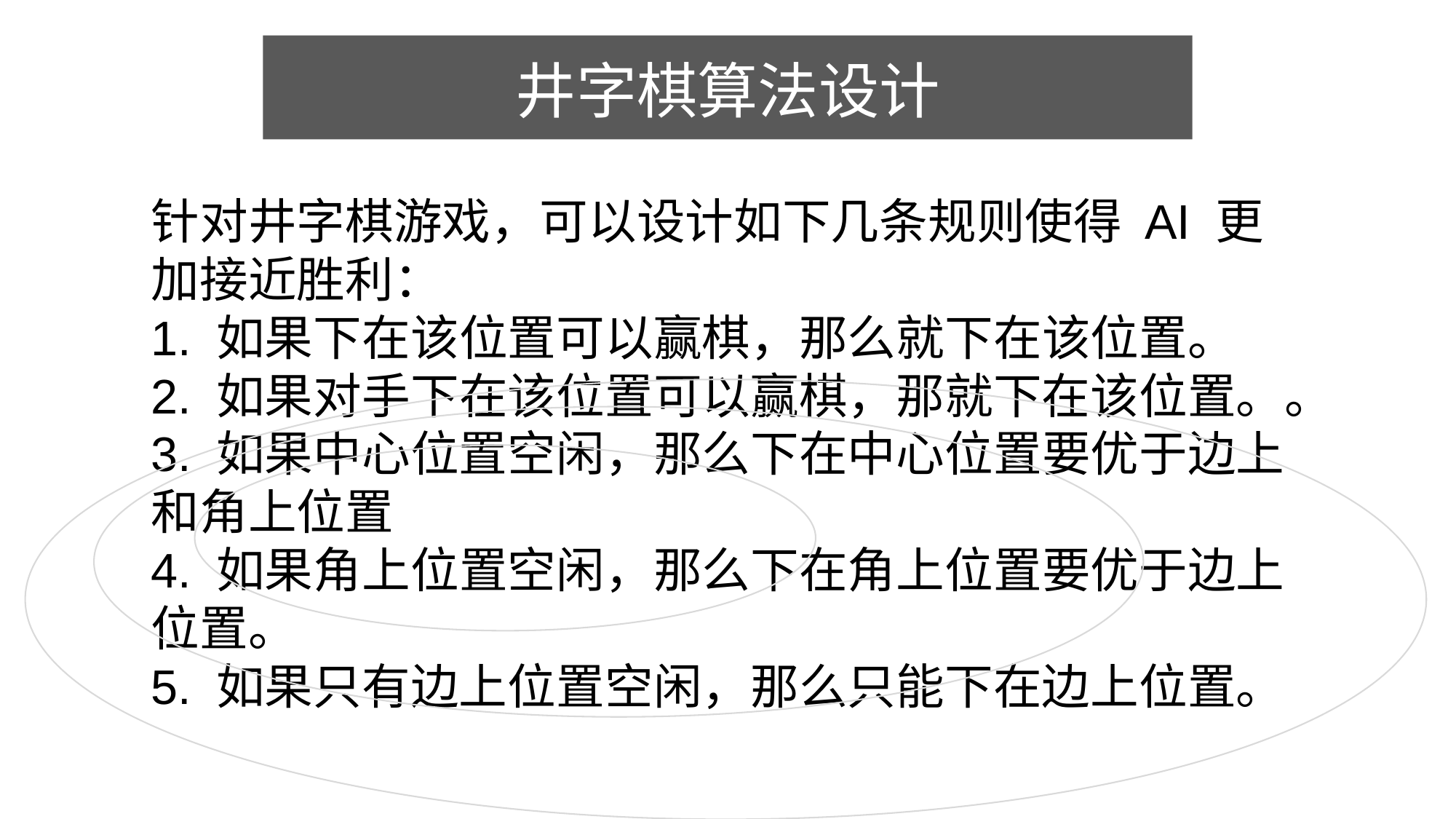

井字棋算法设计
针对井字棋游戏，可以设计如下几条规则使得 AI 更加接近胜利：
1. 如果下在该位置可以赢棋，那么就下在该位置。
2. 如果对手下在该位置可以赢棋，那就下在该位置。。
3. 如果中心位置空闲，那么下在中心位置要优于边上和角上位置
4. 如果角上位置空闲，那么下在角上位置要优于边上位置。
5. 如果只有边上位置空闲，那么只能下在边上位置。